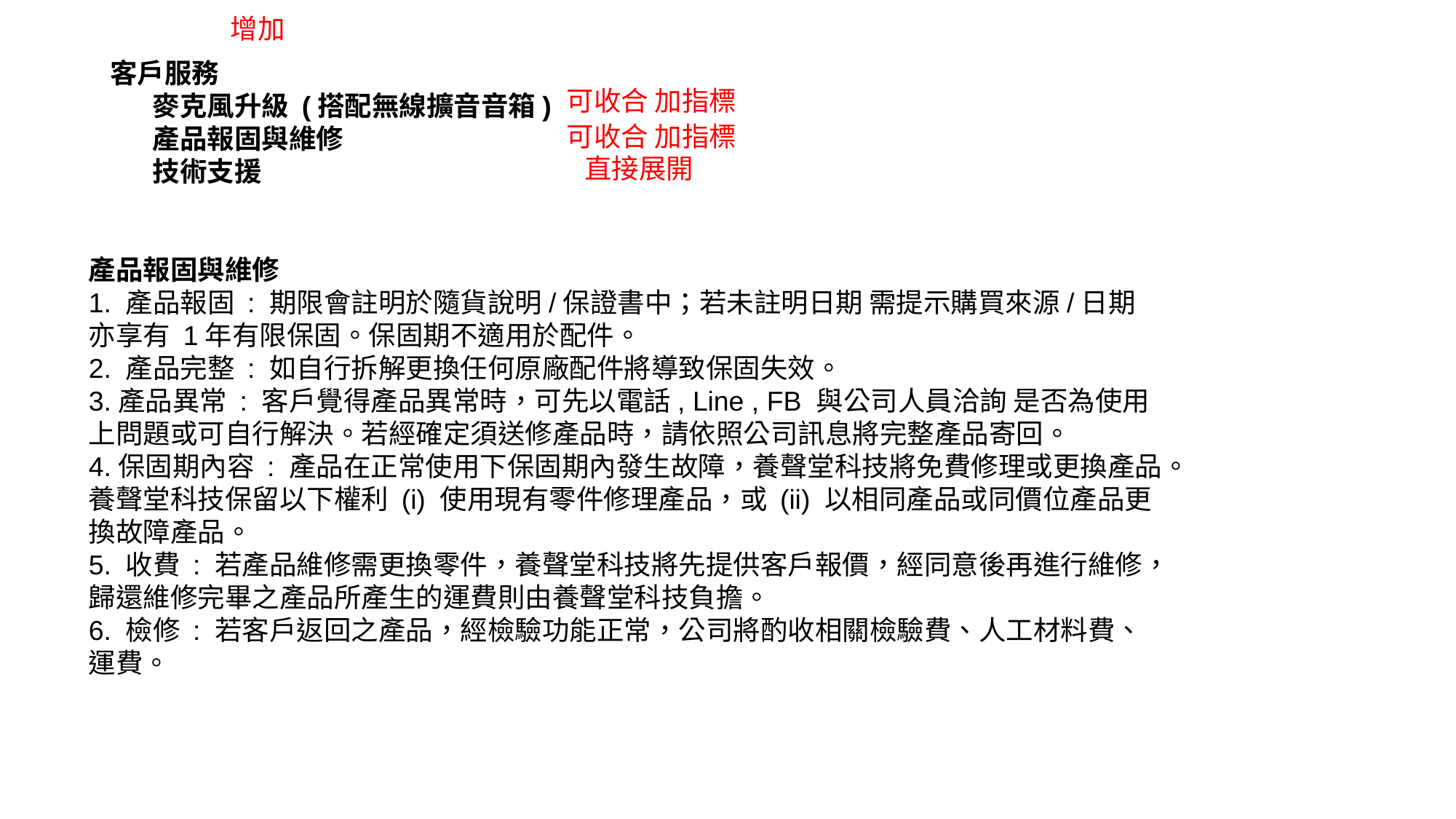

增加
客戶服務
麥克風升級 (搭配無線擴音音箱)
產品報固與維修
技術支援
可收合 加指標
可收合 加指標
直接展開
產品報固與維修
1. 產品報固 : 期限會註明於隨貨說明/保證書中；若未註明日期 需提示購買來源/日期 亦享有 1年有限保固。保固期不適用於配件。
2. 產品完整 : 如自行拆解更換任何原廠配件將導致保固失效。
3.產品異常 : 客戶覺得產品異常時，可先以電話, Line , FB 與公司人員洽詢 是否為使用上問題或可自行解決。若經確定須送修產品時，請依照公司訊息將完整產品寄回。
4.保固期內容 : 產品在正常使用下保固期內發生故障，養聲堂科技將免費修理或更換產品。養聲堂科技保留以下權利 (i) 使用現有零件修理產品，或 (ii) 以相同產品或同價位產品更換故障產品。
5. 收費 : 若產品維修需更換零件，養聲堂科技將先提供客戶報價，經同意後再進行維修，歸還維修完畢之產品所產生的運費則由養聲堂科技負擔。
6. 檢修 : 若客戶返回之產品，經檢驗功能正常，公司將酌收相關檢驗費、人工材料費、運費。